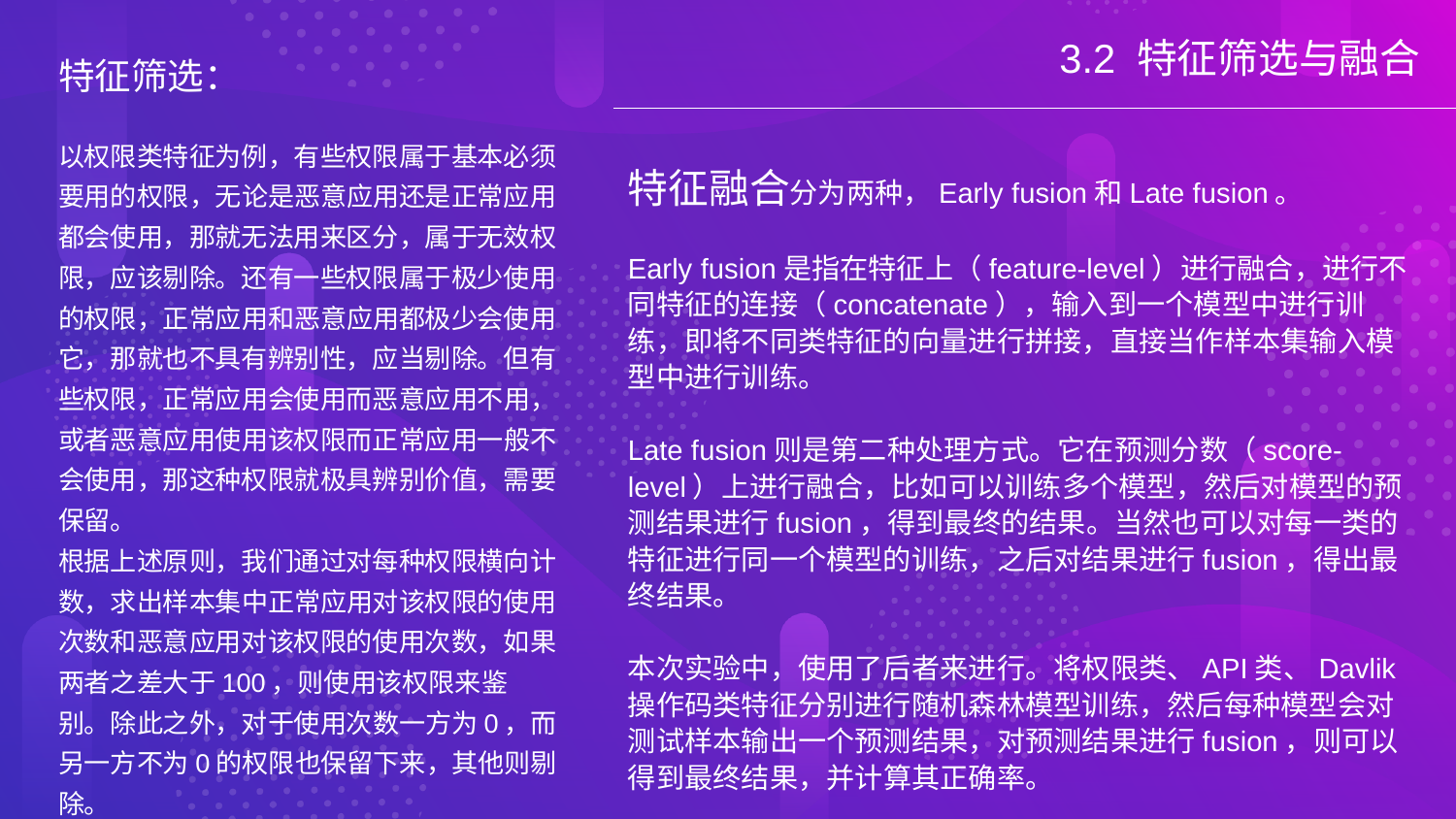

3.2 特征筛选与融合
特征筛选：

以权限类特征为例，有些权限属于基本必须要用的权限，无论是恶意应用还是正常应用都会使用，那就无法用来区分，属于无效权限，应该剔除。还有一些权限属于极少使用的权限，正常应用和恶意应用都极少会使用它，那就也不具有辨别性，应当剔除。但有些权限，正常应用会使用而恶意应用不用，或者恶意应用使用该权限而正常应用一般不会使用，那这种权限就极具辨别价值，需要保留。
根据上述原则，我们通过对每种权限横向计数，求出样本集中正常应用对该权限的使用次数和恶意应用对该权限的使用次数，如果两者之差大于100，则使用该权限来鉴别。除此之外，对于使用次数一方为0，而另一方不为0的权限也保留下来，其他则剔除。
特征融合分为两种，Early fusion和Late fusion。

Early fusion是指在特征上（feature-level）进行融合，进行不同特征的连接（concatenate），输入到一个模型中进行训练，即将不同类特征的向量进行拼接，直接当作样本集输入模型中进行训练。

Late fusion则是第二种处理方式。它在预测分数（score-level）上进行融合，比如可以训练多个模型，然后对模型的预测结果进行fusion，得到最终的结果。当然也可以对每一类的特征进行同一个模型的训练，之后对结果进行fusion，得出最终结果。

本次实验中，使用了后者来进行。将权限类、API类、Davlik操作码类特征分别进行随机森林模型训练，然后每种模型会对测试样本输出一个预测结果，对预测结果进行fusion，则可以得到最终结果，并计算其正确率。